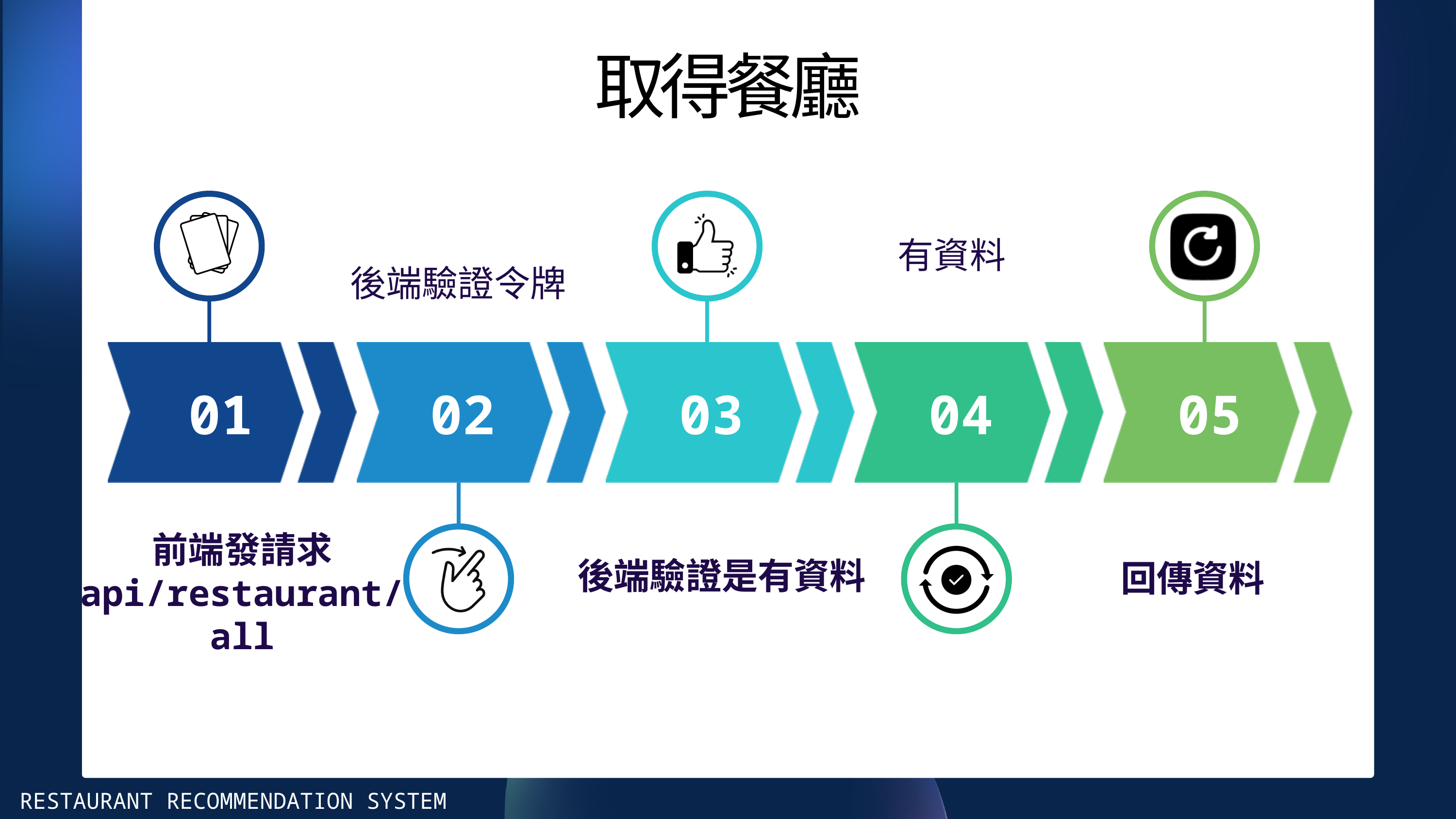

取得餐廳

後端驗證令牌

有資料

 01
02
03
04
05

後端驗證是有資料

回傳資料

前端發請求
api/restaurant/all

RESTAURANT RECOMMENDATION SYSTEM